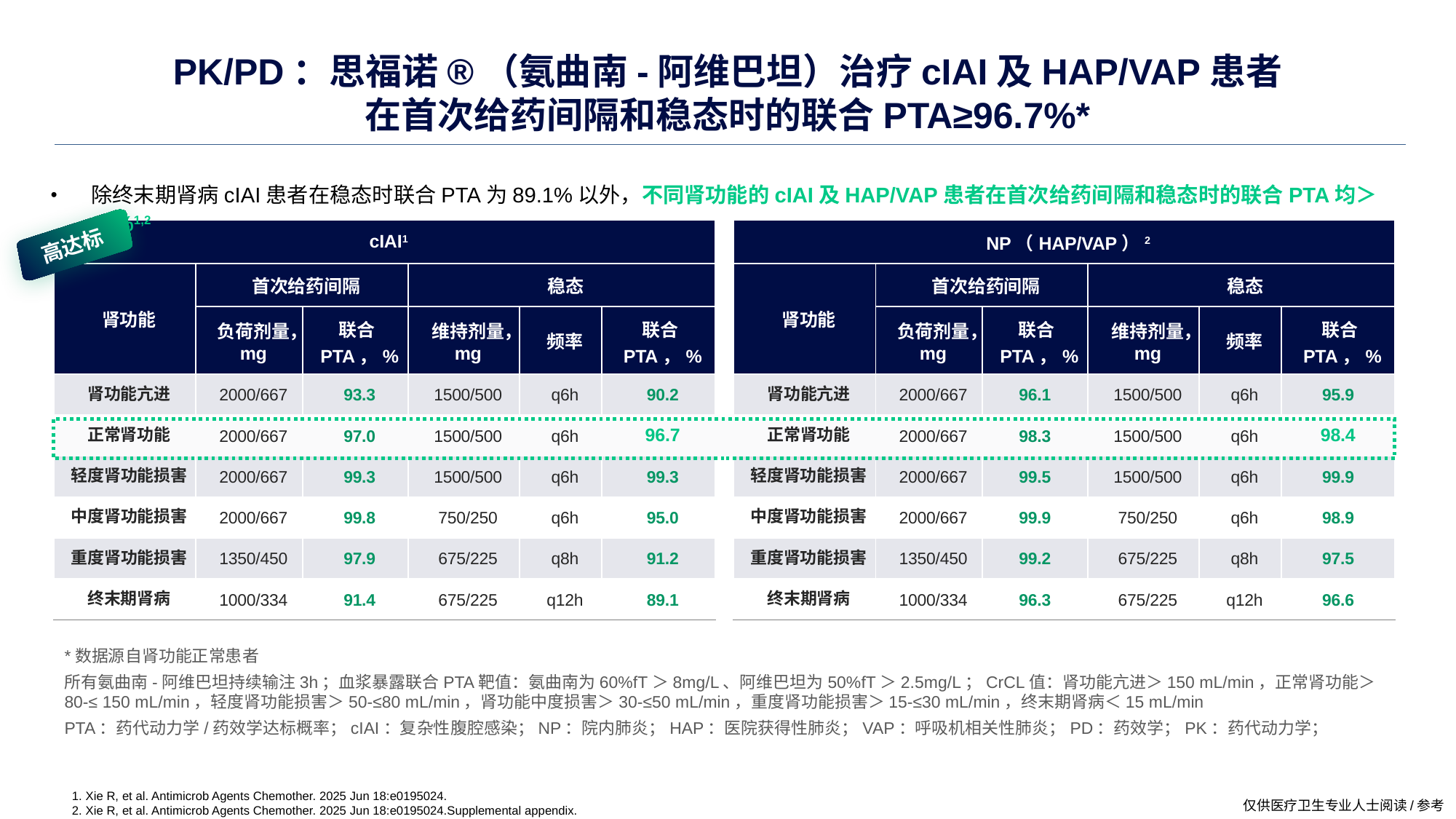

# PK/PD：思福诺®（氨曲南-阿维巴坦）治疗cIAI及HAP/VAP患者 在首次给药间隔和稳态时的联合PTA≥96.7%*
除终末期肾病cIAI患者在稳态时联合PTA为89.1%以外，不同肾功能的cIAI及HAP/VAP患者在首次给药间隔和稳态时的联合PTA均＞90%1,2

高达标
| cIAI1 |  |  |  |  |  |
| --- | --- | --- | --- | --- | --- |
| 肾功能 | 首次给药间隔 |  | 稳态 |  |  |
|  | 负荷剂量，mg | 联合PTA，% | 维持剂量，mg | 频率 | 联合PTA，% |
| 肾功能亢进 | 2000/667 | 93.3 | 1500/500 | q6h | 90.2 |
| 正常肾功能 | 2000/667 | 97.0 | 1500/500 | q6h | 96.7 |
| 轻度肾功能损害 | 2000/667 | 99.3 | 1500/500 | q6h | 99.3 |
| 中度肾功能损害 | 2000/667 | 99.8 | 750/250 | q6h | 95.0 |
| 重度肾功能损害 | 1350/450 | 97.9 | 675/225 | q8h | 91.2 |
| 终末期肾病 | 1000/334 | 91.4 | 675/225 | q12h | 89.1 |
| NP（HAP/VAP）2 |  |  |  |  |  |
| --- | --- | --- | --- | --- | --- |
| 肾功能 | 首次给药间隔 |  | 稳态 |  |  |
|  | 负荷剂量，mg | 联合PTA，% | 维持剂量，mg | 频率 | 联合PTA，% |
| 肾功能亢进 | 2000/667 | 96.1 | 1500/500 | q6h | 95.9 |
| 正常肾功能 | 2000/667 | 98.3 | 1500/500 | q6h | 98.4 |
| 轻度肾功能损害 | 2000/667 | 99.5 | 1500/500 | q6h | 99.9 |
| 中度肾功能损害 | 2000/667 | 99.9 | 750/250 | q6h | 98.9 |
| 重度肾功能损害 | 1350/450 | 99.2 | 675/225 | q8h | 97.5 |
| 终末期肾病 | 1000/334 | 96.3 | 675/225 | q12h | 96.6 |

*数据源自肾功能正常患者
所有氨曲南-阿维巴坦持续输注3h；血浆暴露联合PTA靶值：氨曲南为60%fT＞8mg/L、阿维巴坦为50%fT＞2.5mg/L；CrCL值：肾功能亢进＞150 mL/min，正常肾功能＞80-≤ 150 mL/min，轻度肾功能损害＞50-≤80 mL/min，肾功能中度损害＞30-≤50 mL/min，重度肾功能损害＞15-≤30 mL/min，终末期肾病＜15 mL/min
PTA：药代动力学/药效学达标概率；cIAI：复杂性腹腔感染；NP：院内肺炎；HAP：医院获得性肺炎；VAP：呼吸机相关性肺炎；PD：药效学；PK：药代动力学；
1. Xie R, et al. Antimicrob Agents Chemother. 2025 Jun 18:e0195024.
2. Xie R, et al. Antimicrob Agents Chemother. 2025 Jun 18:e0195024.Supplemental appendix.
仅供医疗卫生专业人士阅读/参考